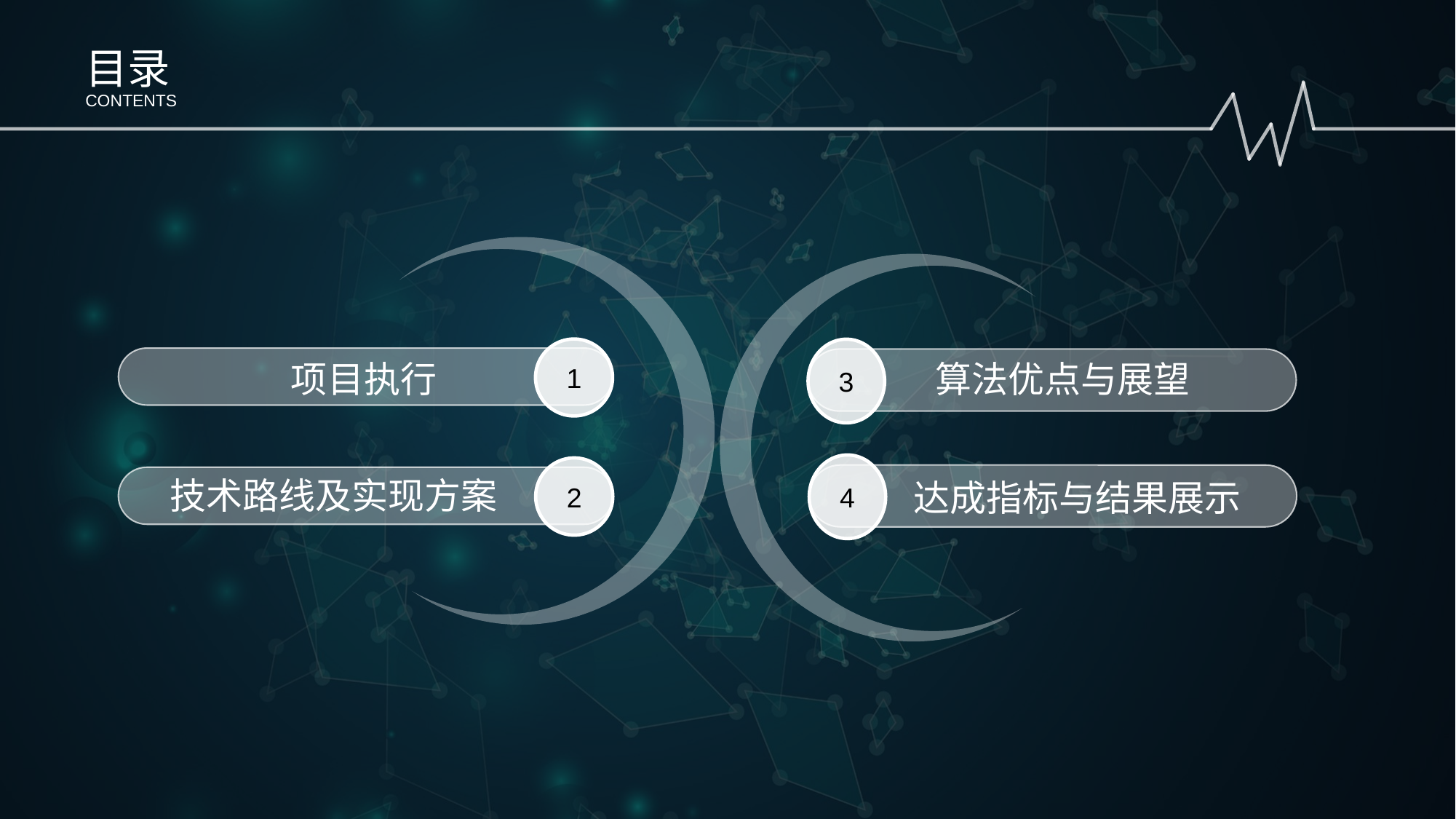

目录
CONTENTS

1

项目执行
3

算法优点与展望
4

达成指标与结果展示
2
          技术路线及实现方案